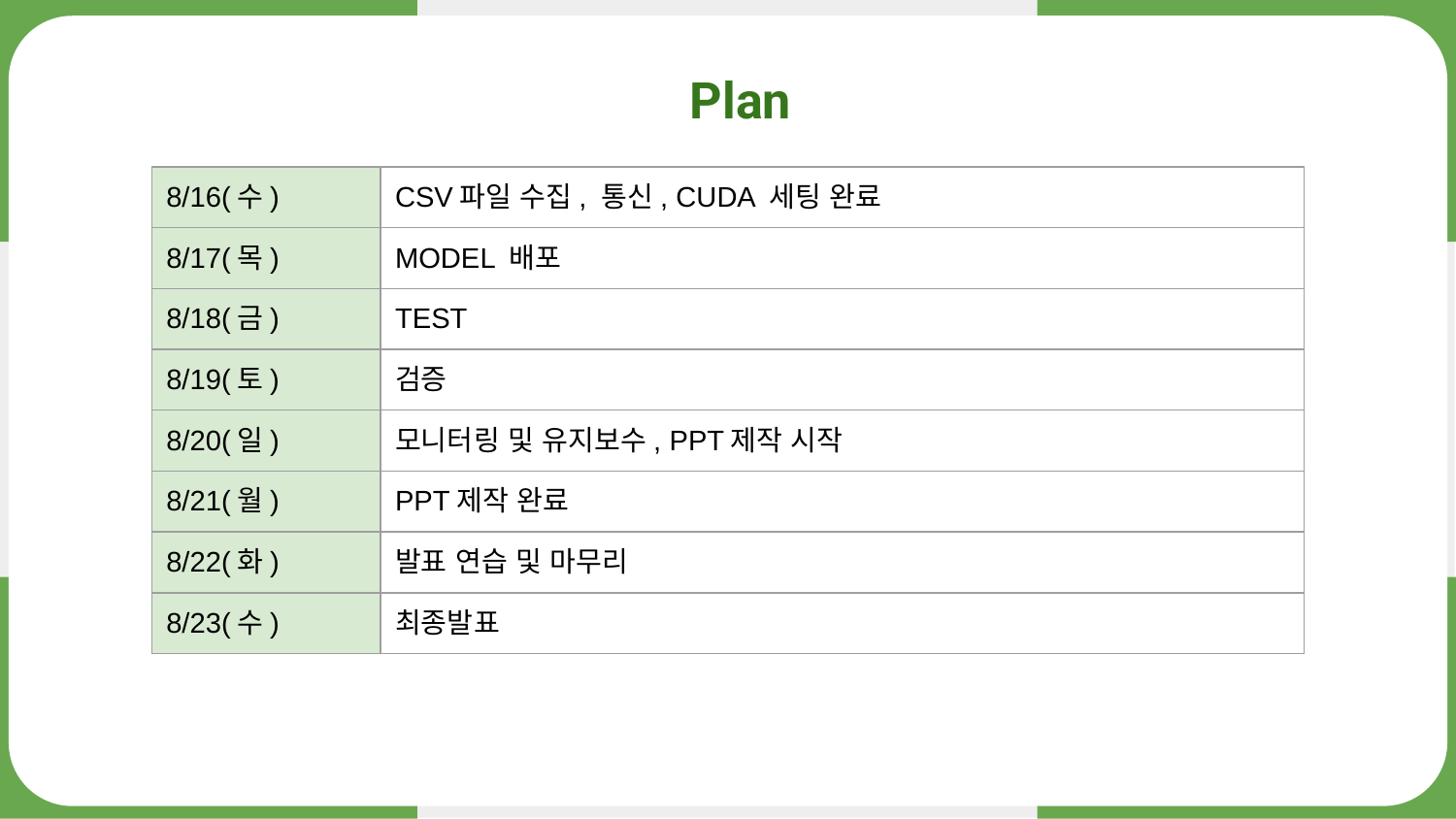

Plan
| 8/16(수) | CSV파일 수집, 통신, CUDA 세팅 완료 |
| --- | --- |
| 8/17(목) | MODEL 배포 |
| 8/18(금) | TEST |
| 8/19(토) | 검증 |
| 8/20(일) | 모니터링 및 유지보수, PPT제작 시작 |
| 8/21(월) | PPT제작 완료 |
| 8/22(화) | 발표 연습 및 마무리 |
| 8/23(수) | 최종발표 |